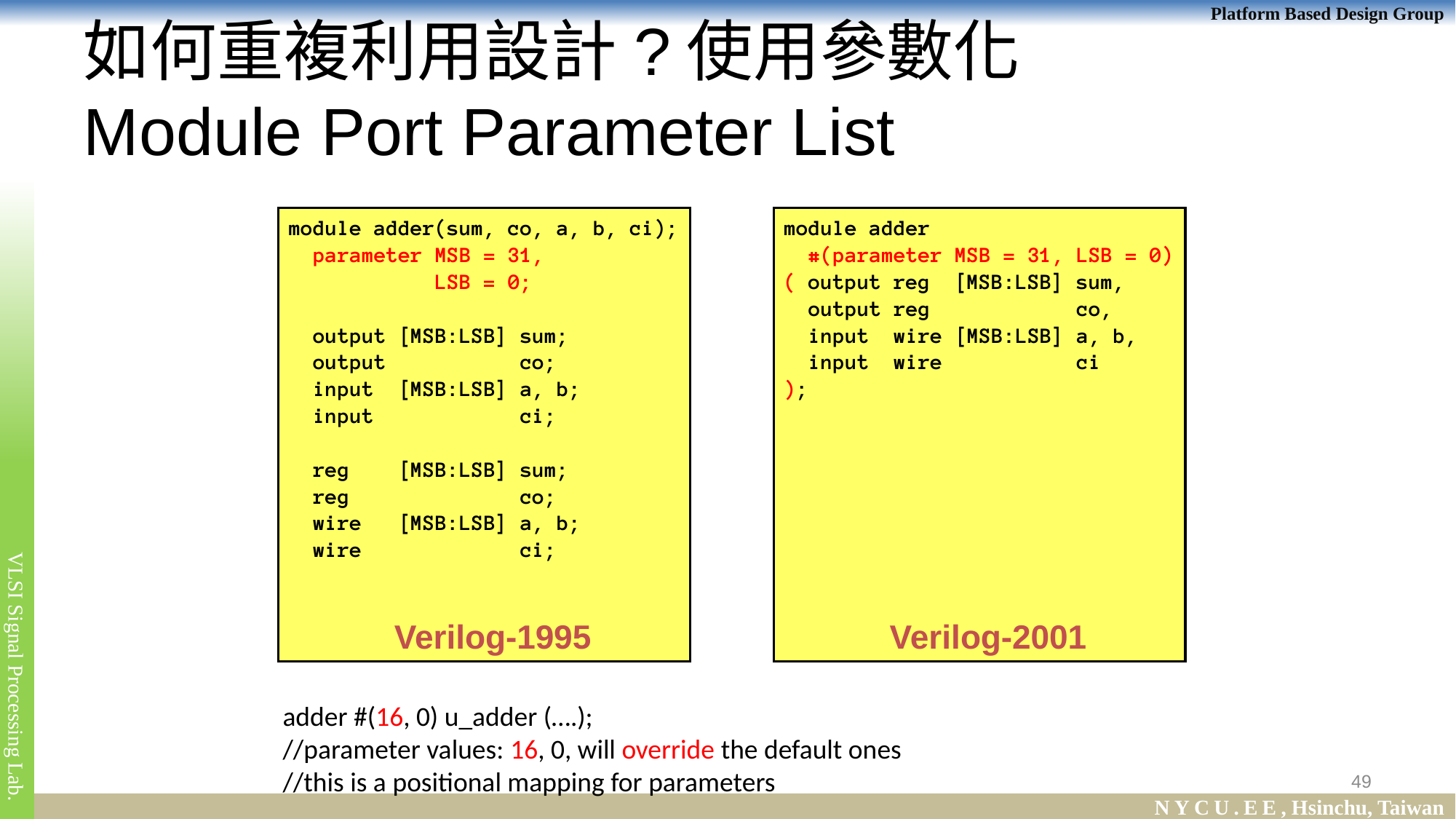

# 如何重複利用設計?使用參數化 Module Port Parameter List
module adder(sum, co, a, b, ci);
  parameter MSB = 31,
            LSB = 0;

  output [MSB:LSB] sum;
  output           co;
  input  [MSB:LSB] a, b;
  input            ci;

  reg    [MSB:LSB] sum;
  reg              co;
  wire   [MSB:LSB] a, b;
  wire             ci;

                 Verilog-1995
module adder
  #(parameter MSB = 31, LSB = 0)
( output reg  [MSB:LSB] sum,
  output reg            co,
  input  wire [MSB:LSB] a, b,
  input  wire           ci
);

                 Verilog-2001
adder #(16, 0) u_adder (….);
//parameter values: 16, 0, will override the default ones
//this is a positional mapping for parameters
49